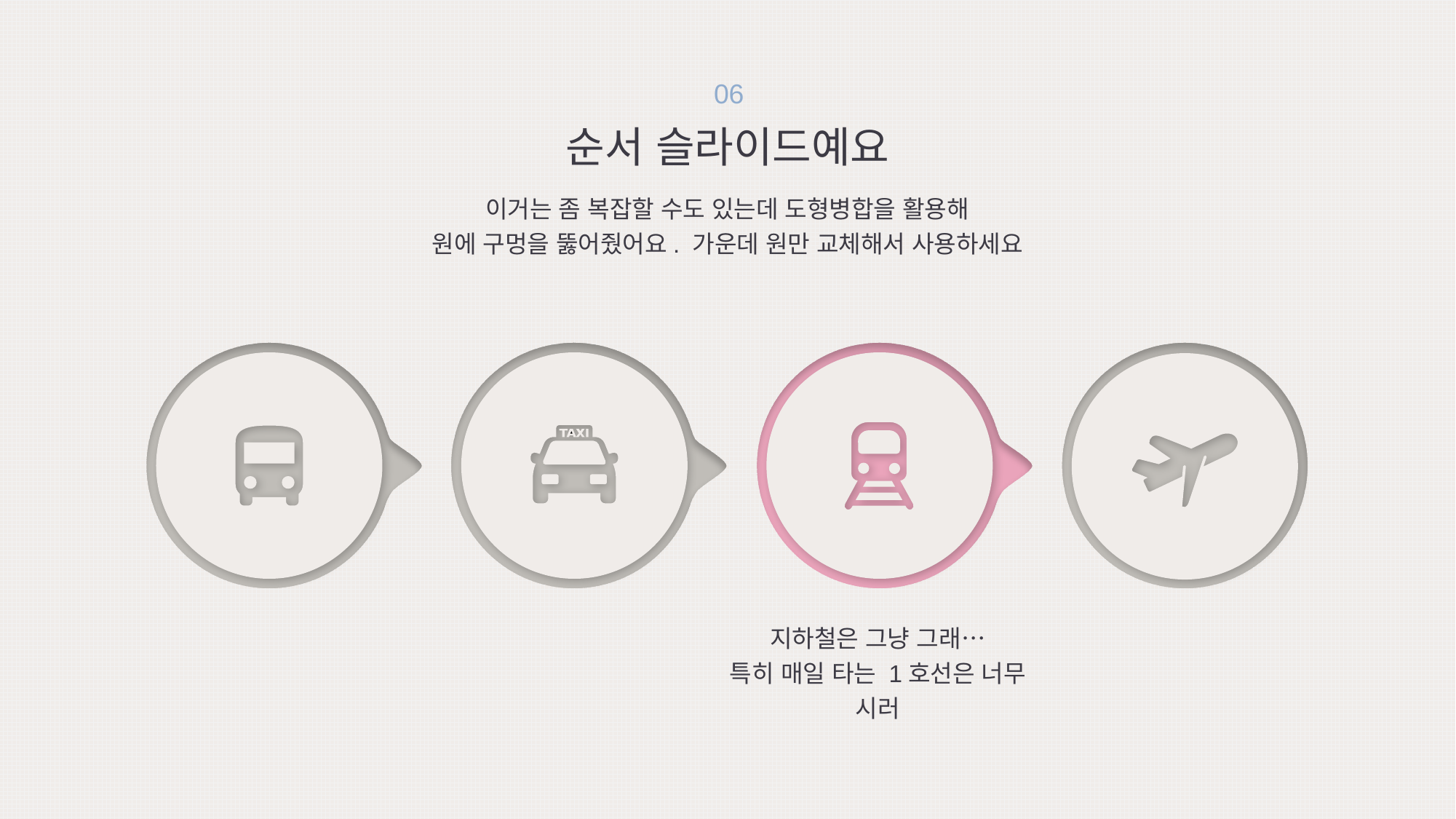

06
순서 슬라이드예요
이거는 좀 복잡할 수도 있는데 도형병합을 활용해
원에 구멍을 뚫어줬어요. 가운데 원만 교체해서 사용하세요

지하철은 그냥 그래…
특히 매일 타는 1호선은 너무 시러